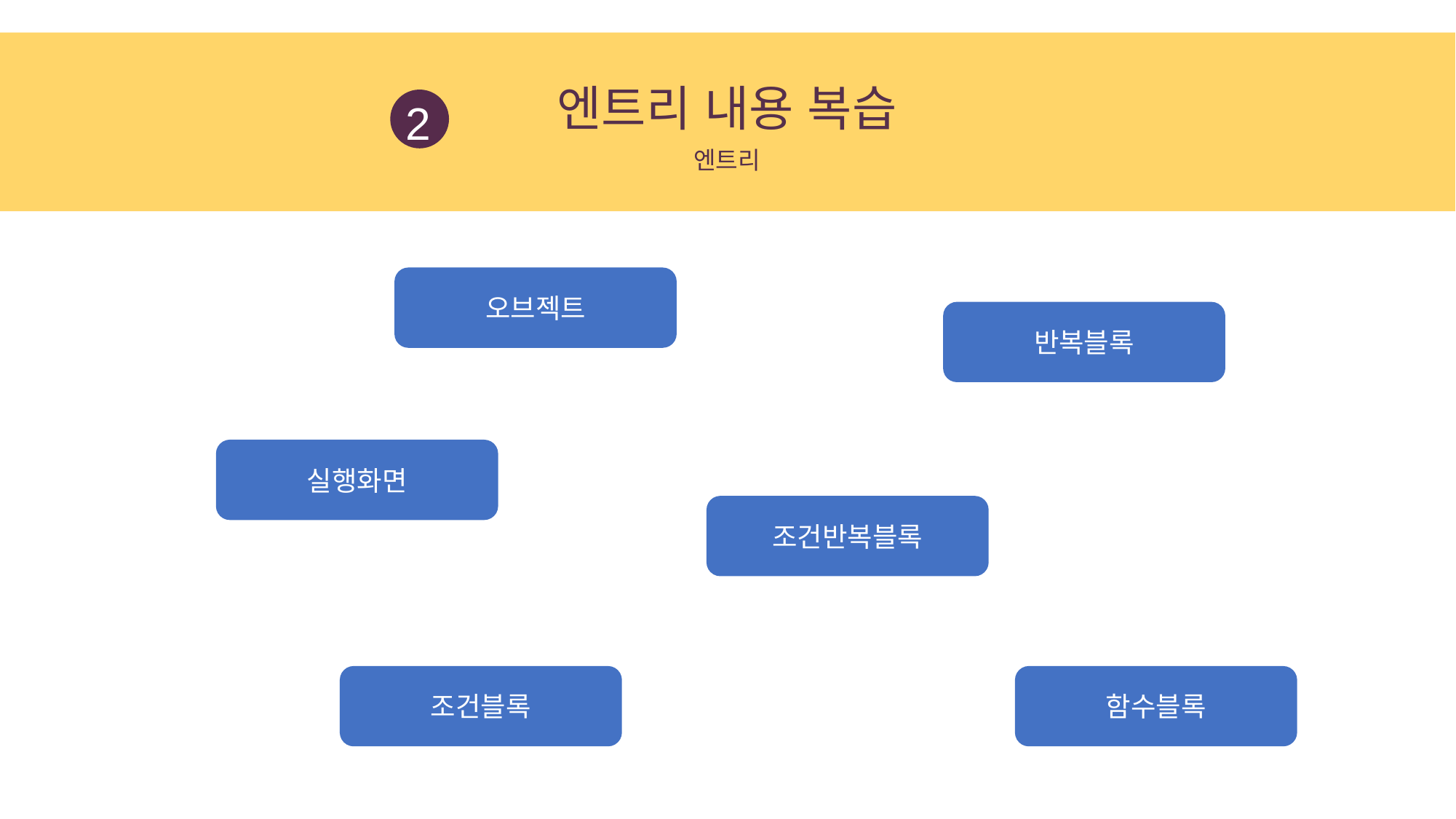

엔트리 내용 복습

2
엔트리
오브젝트
반복블록
실행화면
조건반복블록
함수블록
조건블록